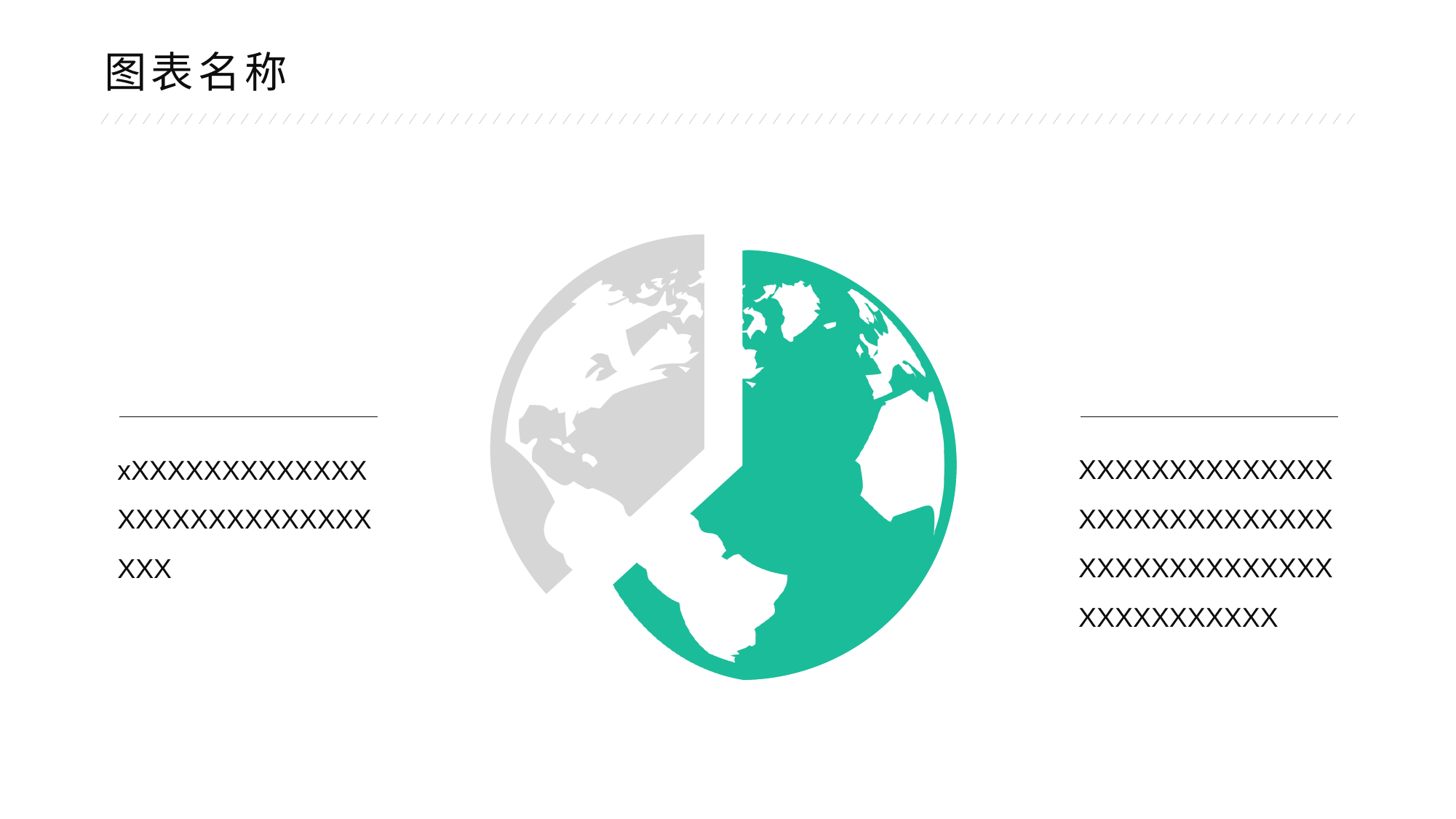

图表名称

### Chart

| Category | 销售额 |
|---|---|
| 第一季度 | 12.0 |
| 第二季度 | 7.0 |
xXXXXXXXXXXXXXXXXXXXXXXXXXXXXXX
XXXXXXXXXXXXXXXXXXXXXXXXXXXXXXXXXXXXXXXXXXXXXXXXXXXXX